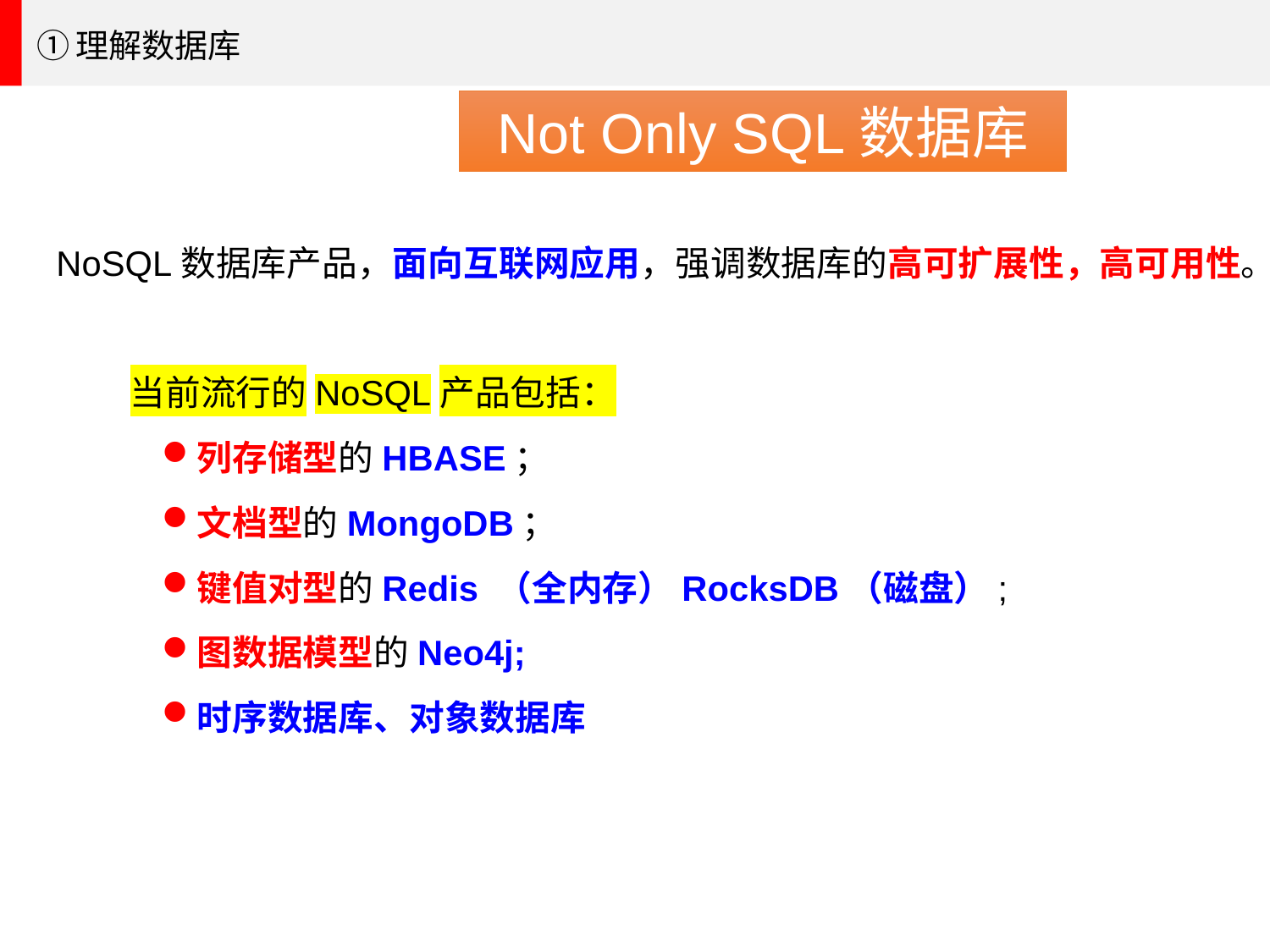

①理解数据库
Not Only SQL数据库
NoSQL数据库产品，面向互联网应用，强调数据库的高可扩展性，高可用性。

当前流行的NoSQL产品包括：
列存储型的HBASE；
文档型的MongoDB；
键值对型的Redis （全内存）RocksDB（磁盘）;
图数据模型的Neo4j;
时序数据库、对象数据库